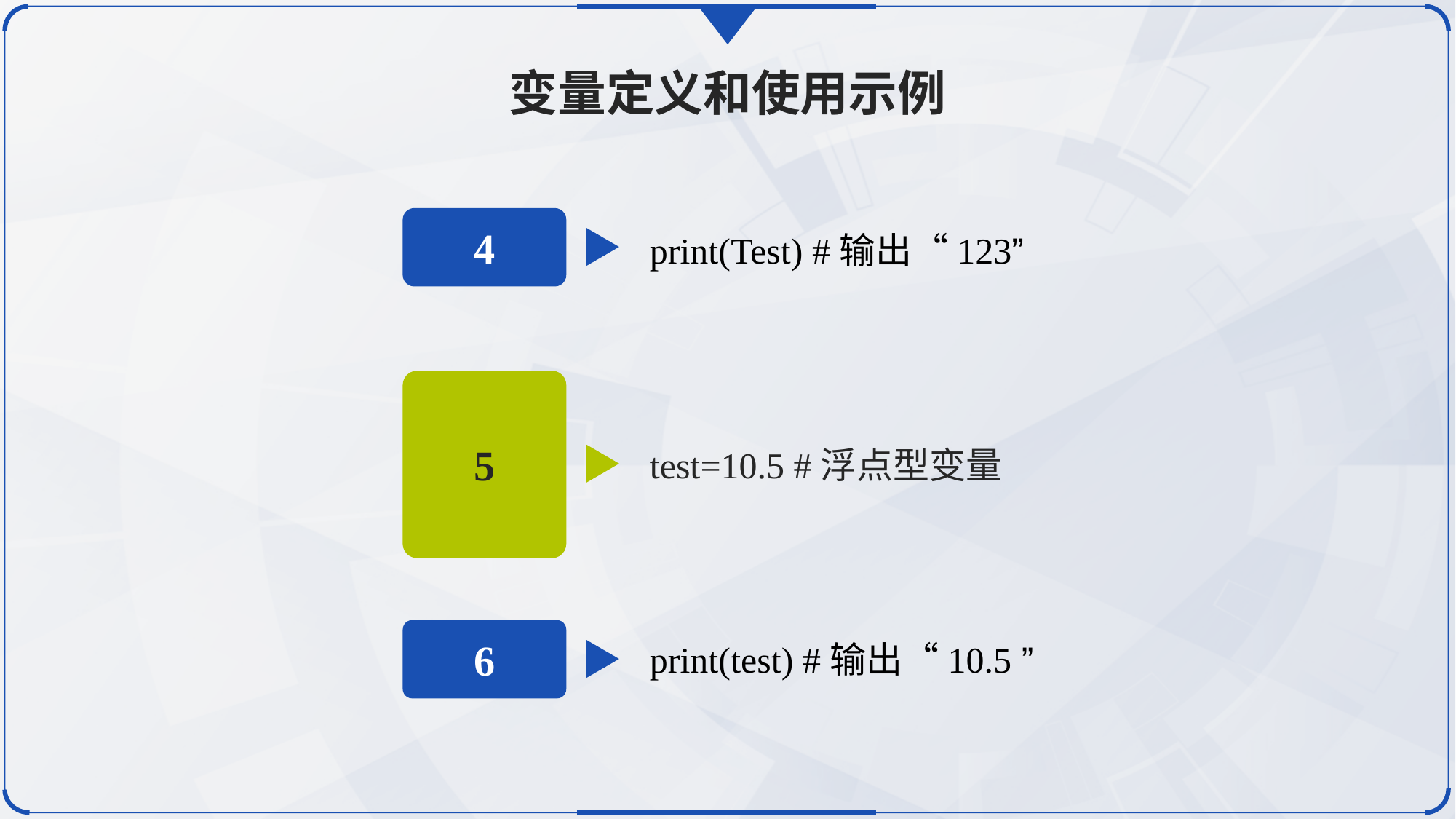

变量定义和使用示例

4
print(Test) #输出“123”

5
test=10.5 #浮点型变量

6
print(test) #输出“10.5 ”